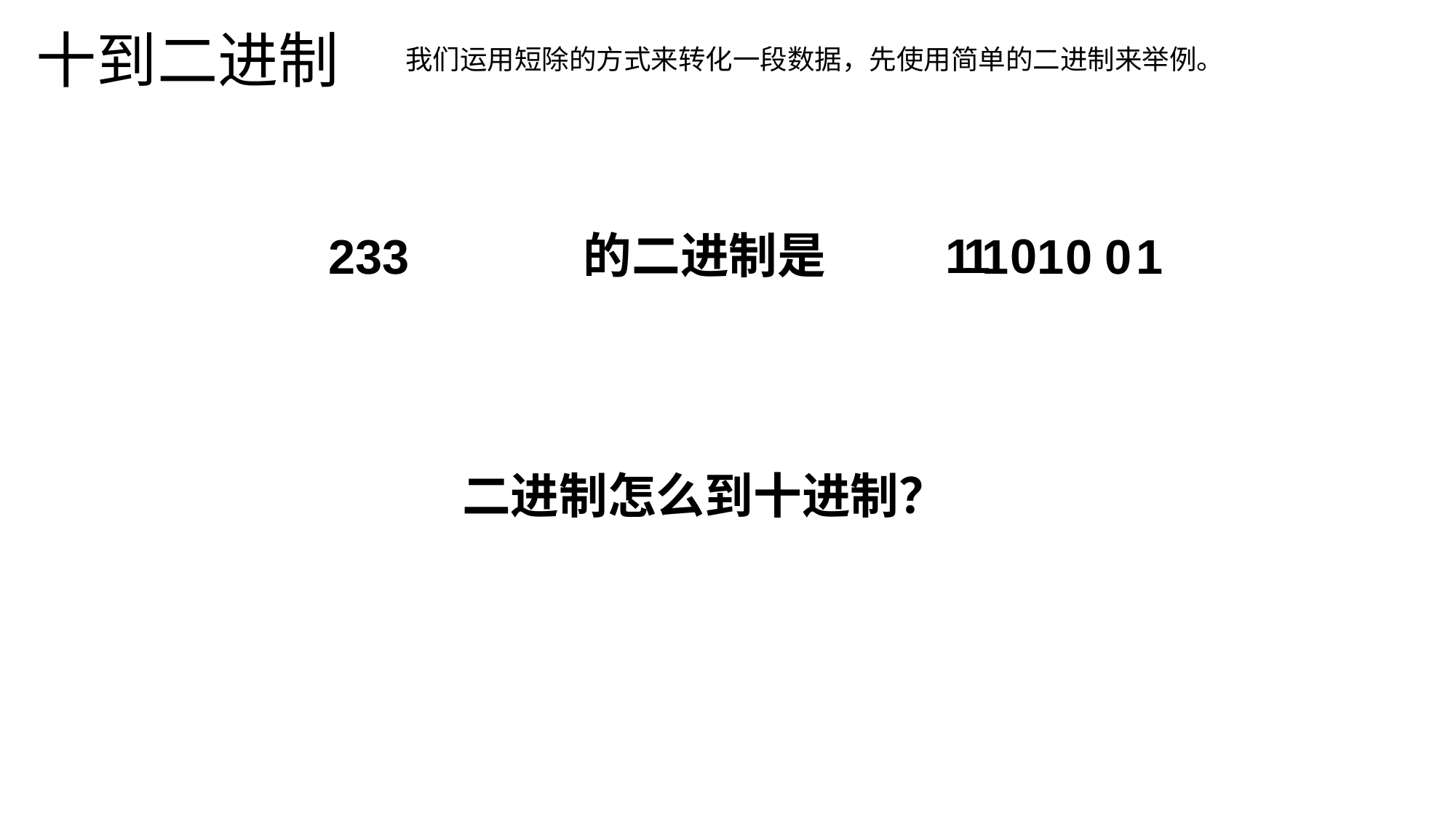

十到二进制
我们运用短除的方式来转化一段数据，先使用简单的二进制来举例。
的二进制是
0
1
1
1
0
233
0
1
1
二进制怎么到十进制？